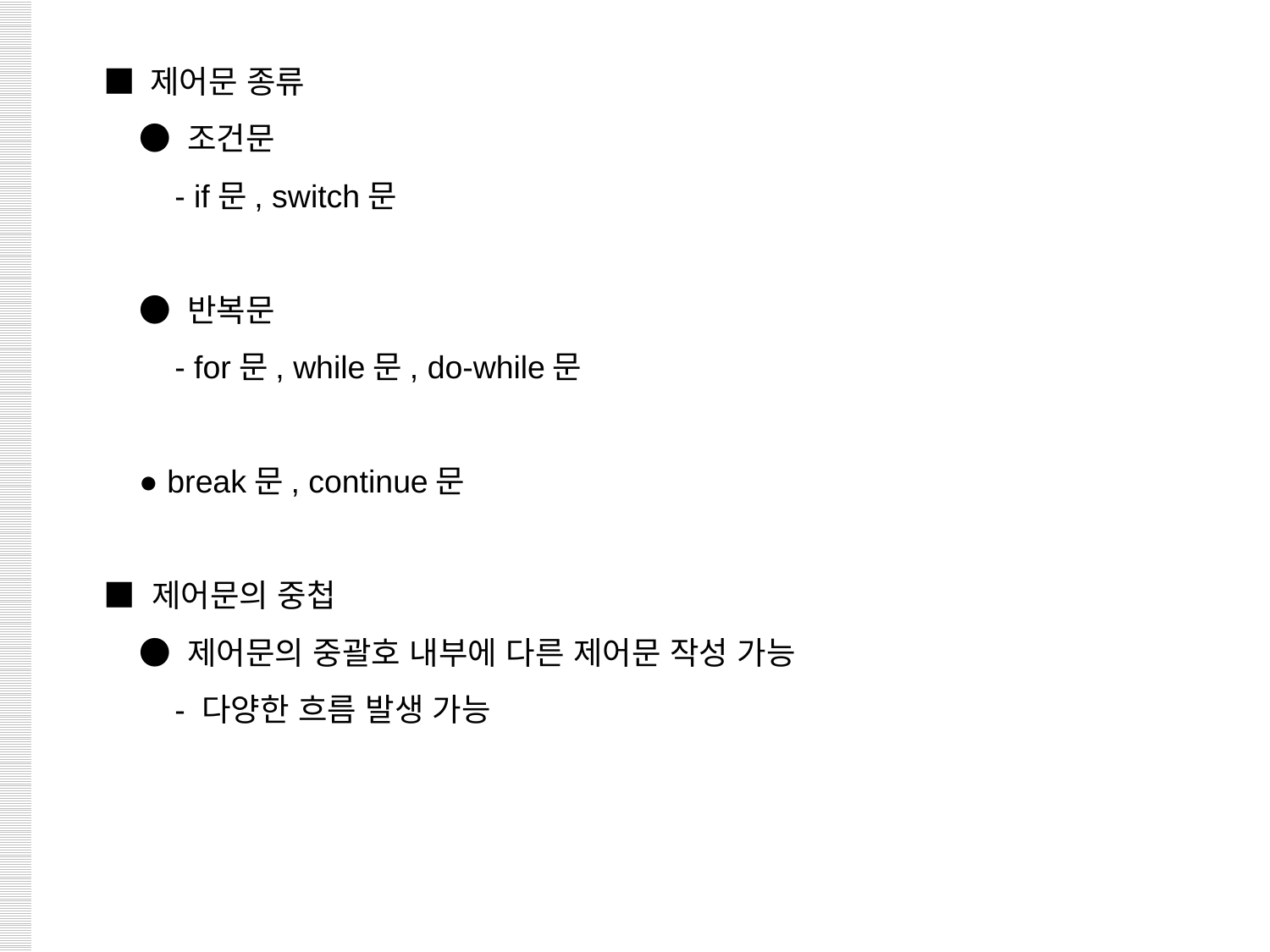

■ 제어문 종류
    ● 조건문
        - if문, switch문

    ● 반복문
        - for문, while문, do-while문

    ● break문, continue문

■ 제어문의 중첩
    ● 제어문의 중괄호 내부에 다른 제어문 작성 가능
        - 다양한 흐름 발생 가능